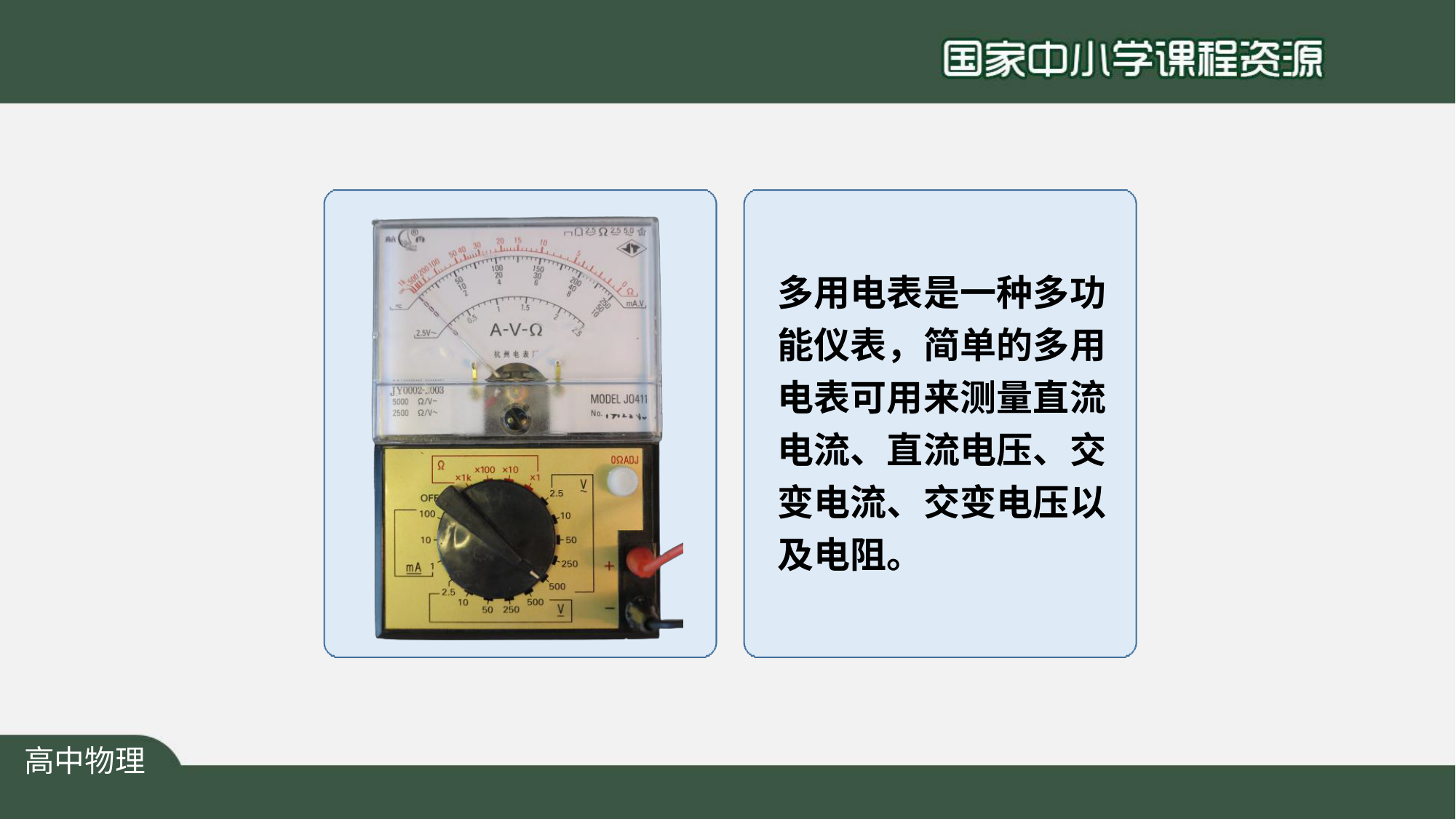

多用电表是一种多功 能仪表，简单的多用 电表可用来测量直流 电流、直流电压、交 变电流、交变电压以 及电阻。
高中物理